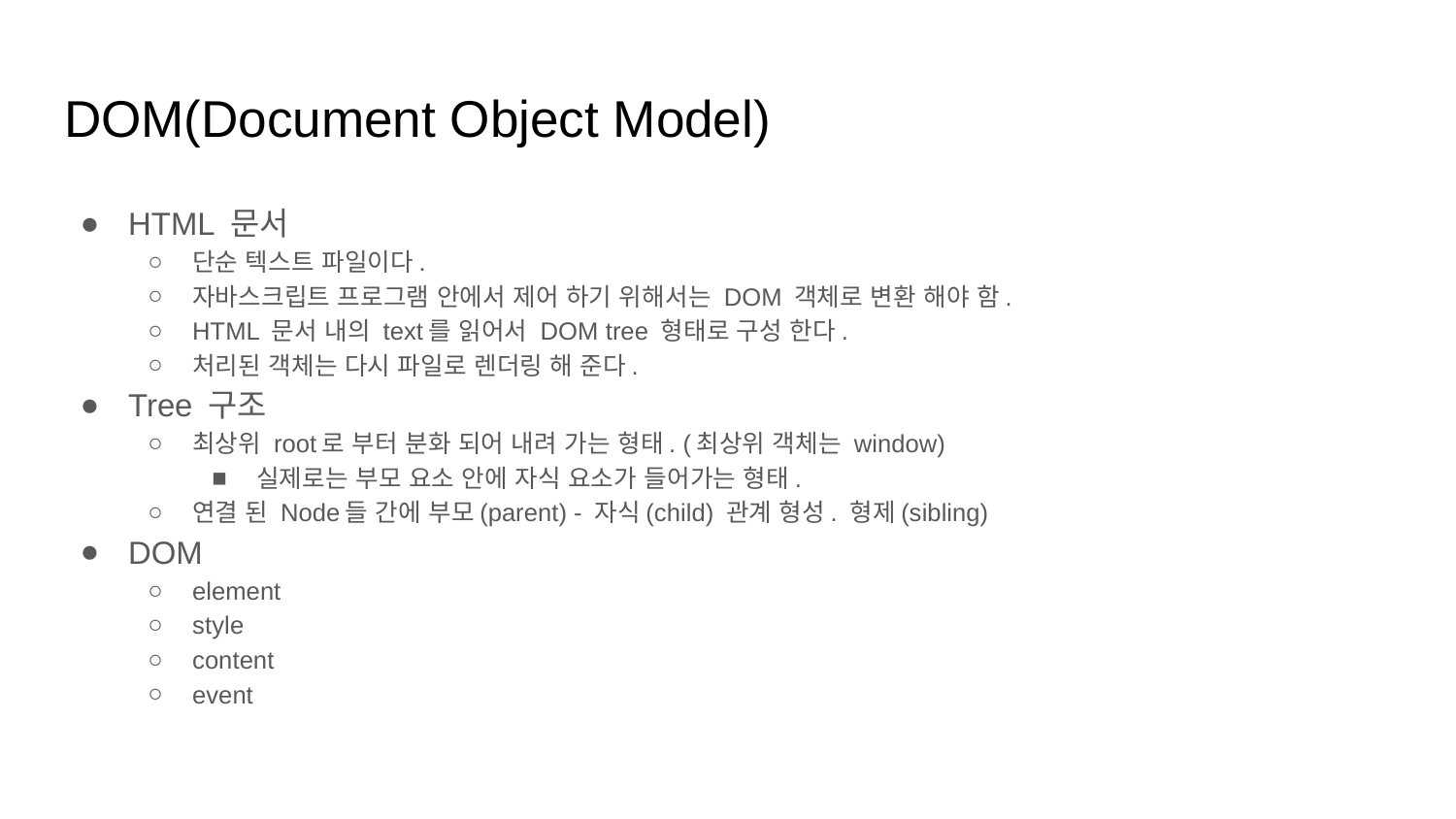

# DOM(Document Object Model)
HTML 문서
단순 텍스트 파일이다.
자바스크립트 프로그램 안에서 제어 하기 위해서는 DOM 객체로 변환 해야 함.
HTML 문서 내의 text를 읽어서 DOM tree 형태로 구성 한다.
처리된 객체는 다시 파일로 렌더링 해 준다.
Tree 구조
최상위 root로 부터 분화 되어 내려 가는 형태. (최상위 객체는 window)
실제로는 부모 요소 안에 자식 요소가 들어가는 형태.
연결 된 Node들 간에 부모(parent) - 자식(child) 관계 형성. 형제(sibling)
DOM
element
style
content
event